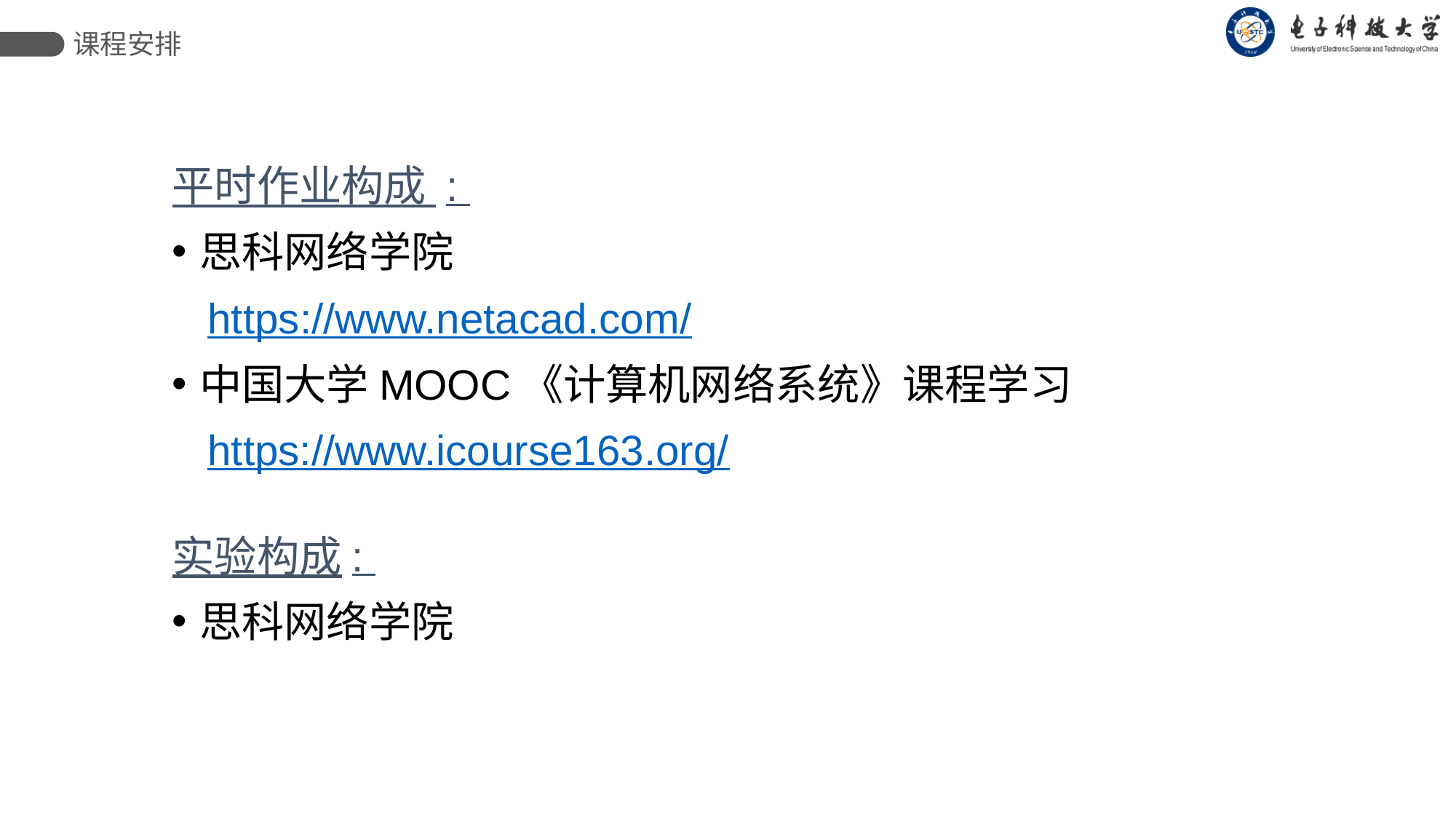

课程安排
平时作业构成 :
思科网络学院
   https://www.netacad.com/
中国大学MOOC《计算机网络系统》课程学习
   https://www.icourse163.org/

实验构成:
思科网络学院